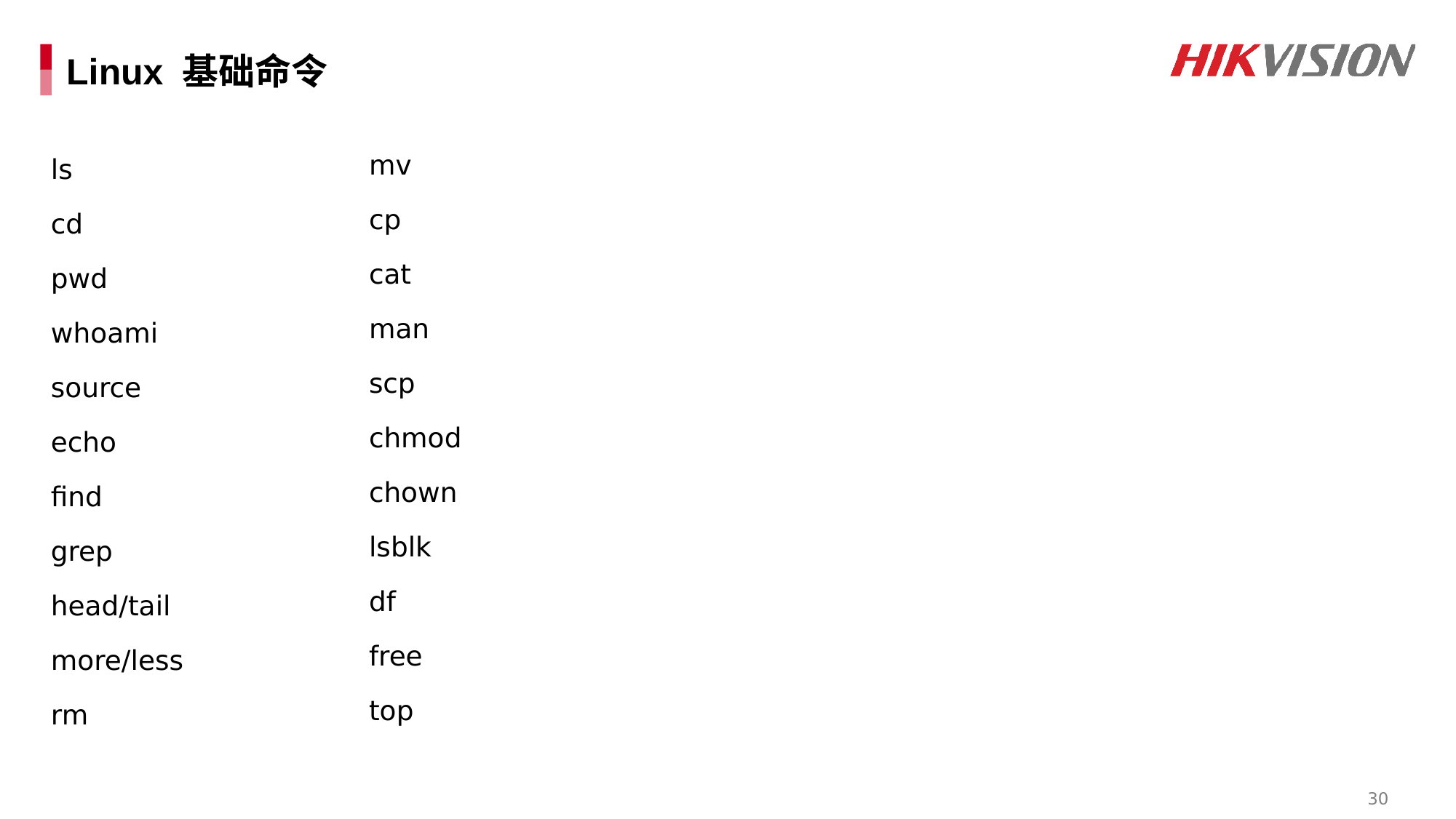

# Linux 基础命令
mv
cp
cat
man
scp
chmod
chown
lsblk
df
free
top

ls
cd
pwd
whoami
source
echo
find
grep
head/tail
more/less
rm